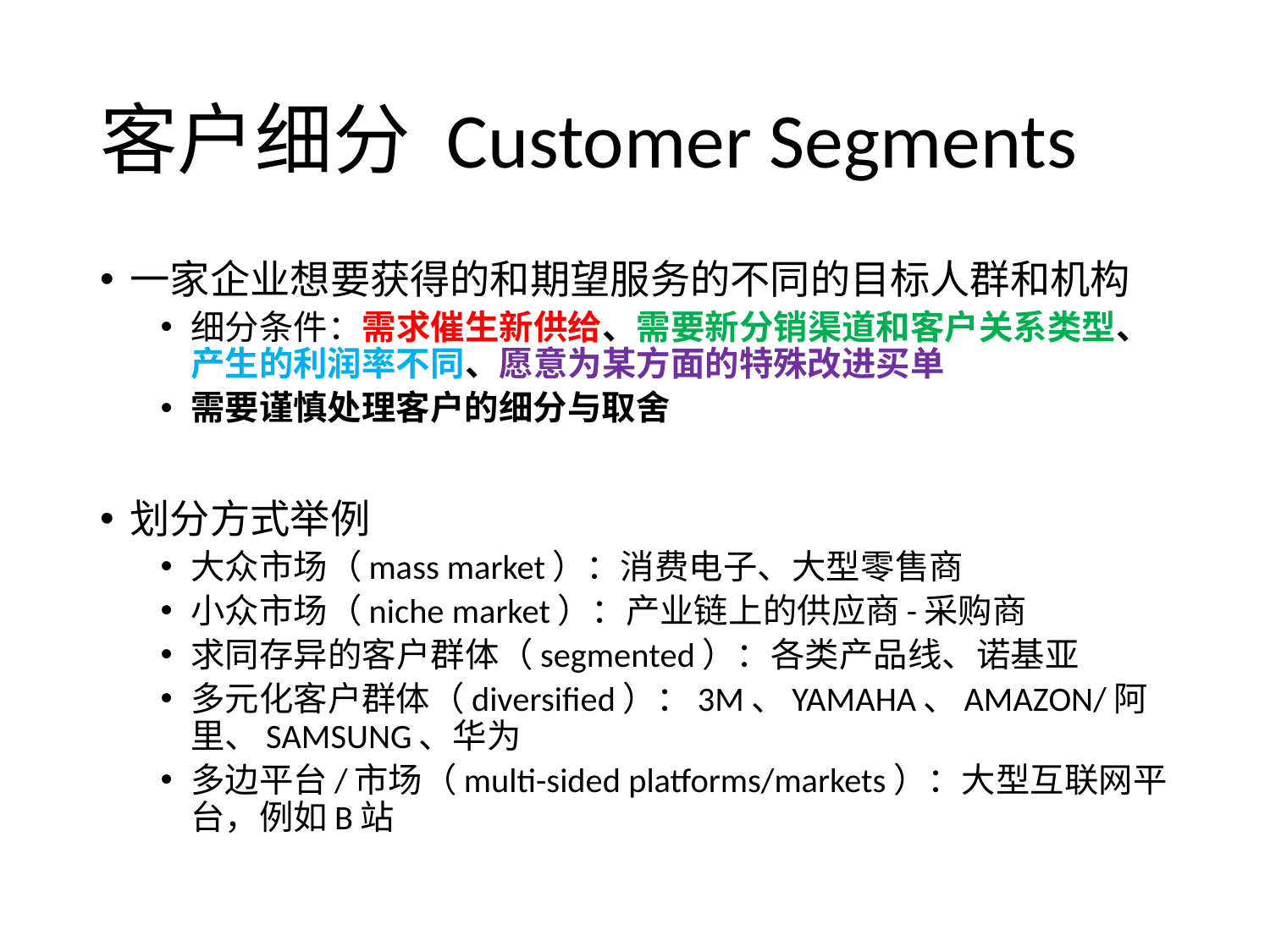

# 客户细分 Customer Segments
一家企业想要获得的和期望服务的不同的目标人群和机构
细分条件：需求催生新供给、需要新分销渠道和客户关系类型、产生的利润率不同、愿意为某方面的特殊改进买单
需要谨慎处理客户的细分与取舍

划分方式举例
大众市场（mass market）：消费电子、大型零售商
小众市场（niche market）：产业链上的供应商-采购商
求同存异的客户群体（segmented）：各类产品线、诺基亚
多元化客户群体（diversified）：3M、YAMAHA、AMAZON/阿里、SAMSUNG、华为
多边平台/市场（multi-sided platforms/markets）：大型互联网平台，例如B站